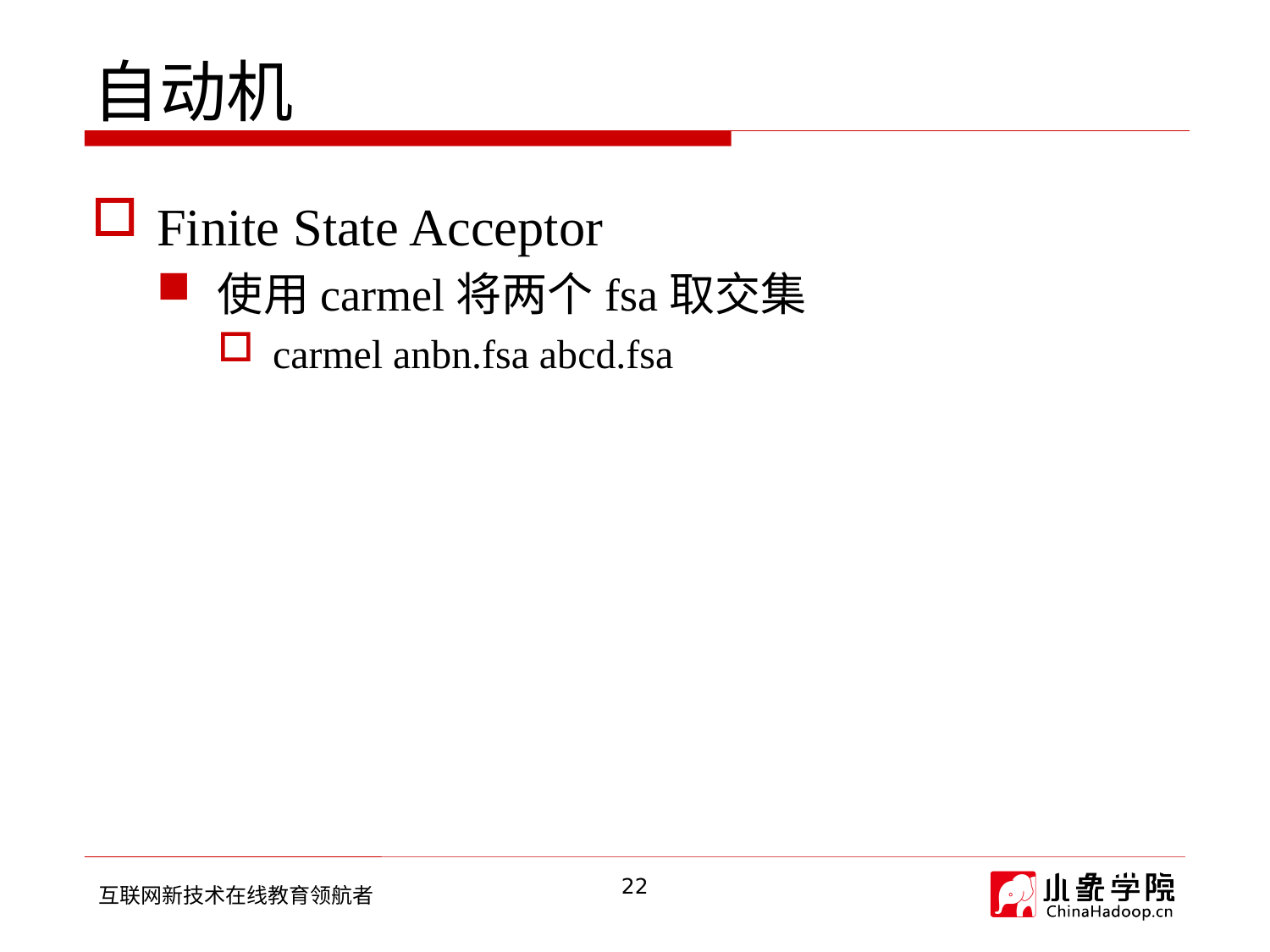

# 自动机
Finite State Acceptor
使用carmel将两个fsa取交集
carmel anbn.fsa abcd.fsa
22